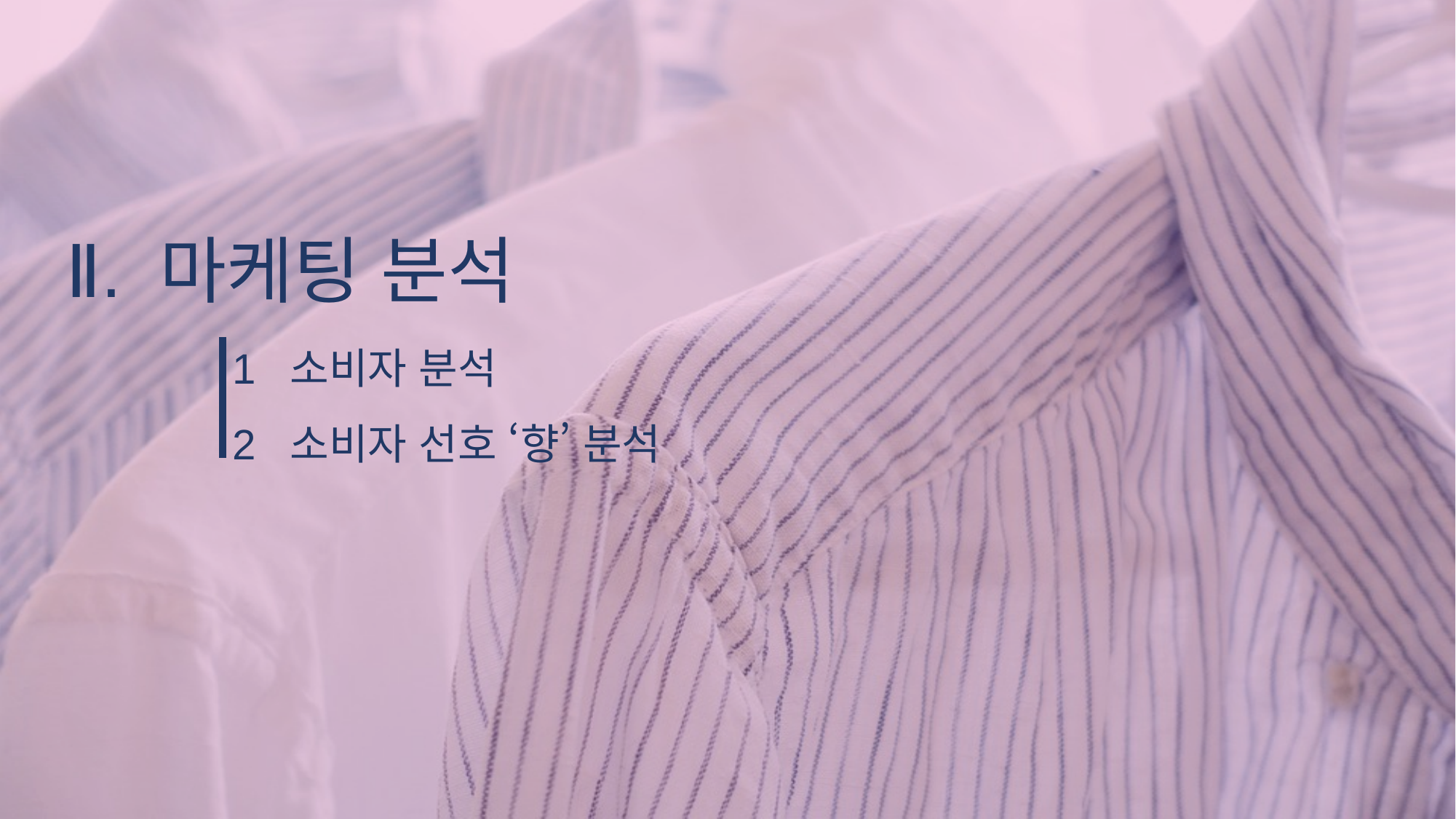

Ⅱ. 마케팅 분석
1  소비자 분석
2  소비자 선호 ‘향’ 분석